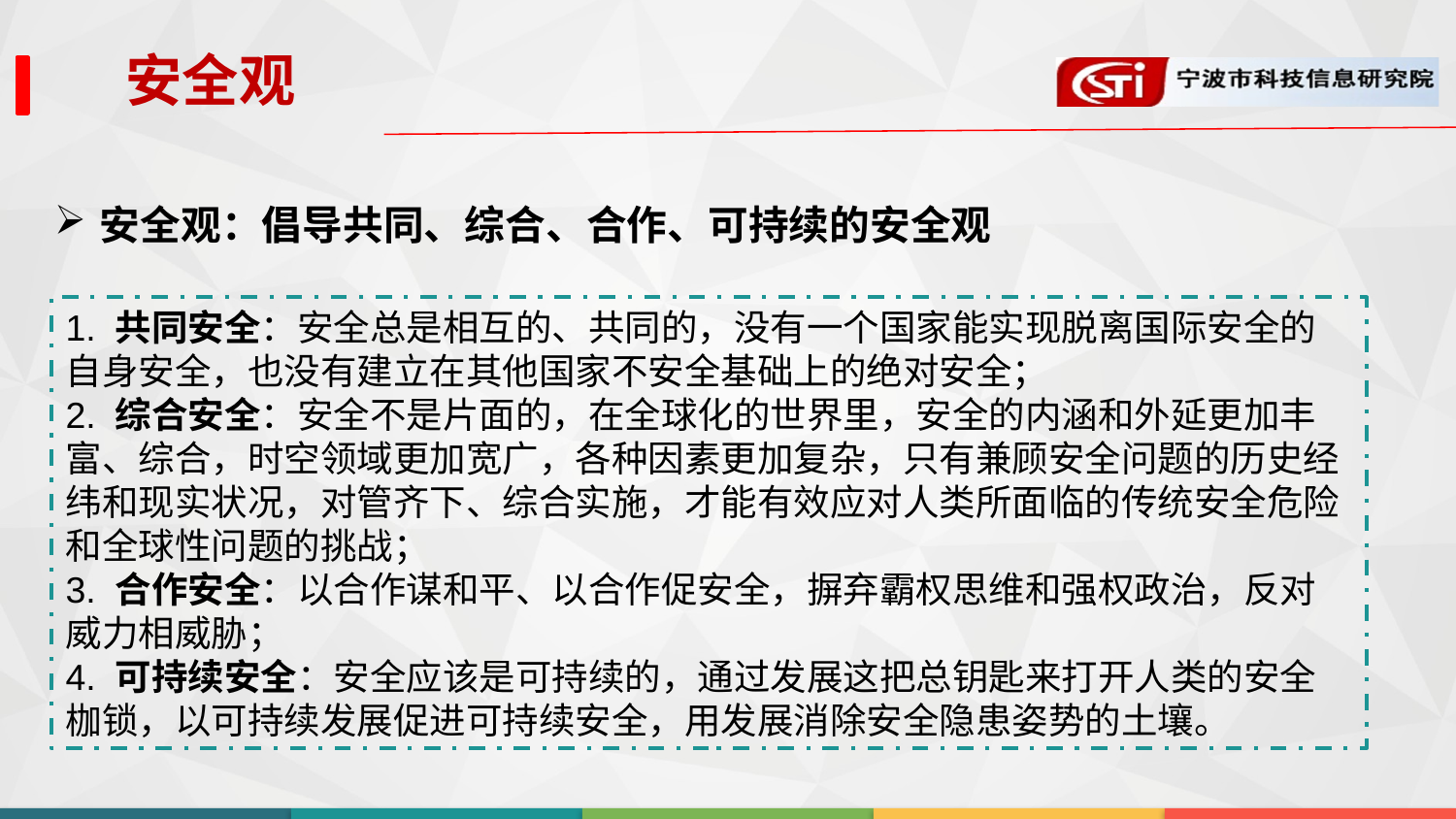

安全观

安全观：倡导共同、综合、合作、可持续的安全观
1. 共同安全：安全总是相互的、共同的，没有一个国家能实现脱离国际安全的自身安全，也没有建立在其他国家不安全基础上的绝对安全；
2. 综合安全：安全不是片面的，在全球化的世界里，安全的内涵和外延更加丰富、综合，时空领域更加宽广，各种因素更加复杂，只有兼顾安全问题的历史经纬和现实状况，对管齐下、综合实施，才能有效应对人类所面临的传统安全危险和全球性问题的挑战；
3. 合作安全：以合作谋和平、以合作促安全，摒弃霸权思维和强权政治，反对威力相威胁；
4. 可持续安全：安全应该是可持续的，通过发展这把总钥匙来打开人类的安全枷锁，以可持续发展促进可持续安全，用发展消除安全隐患姿势的土壤。